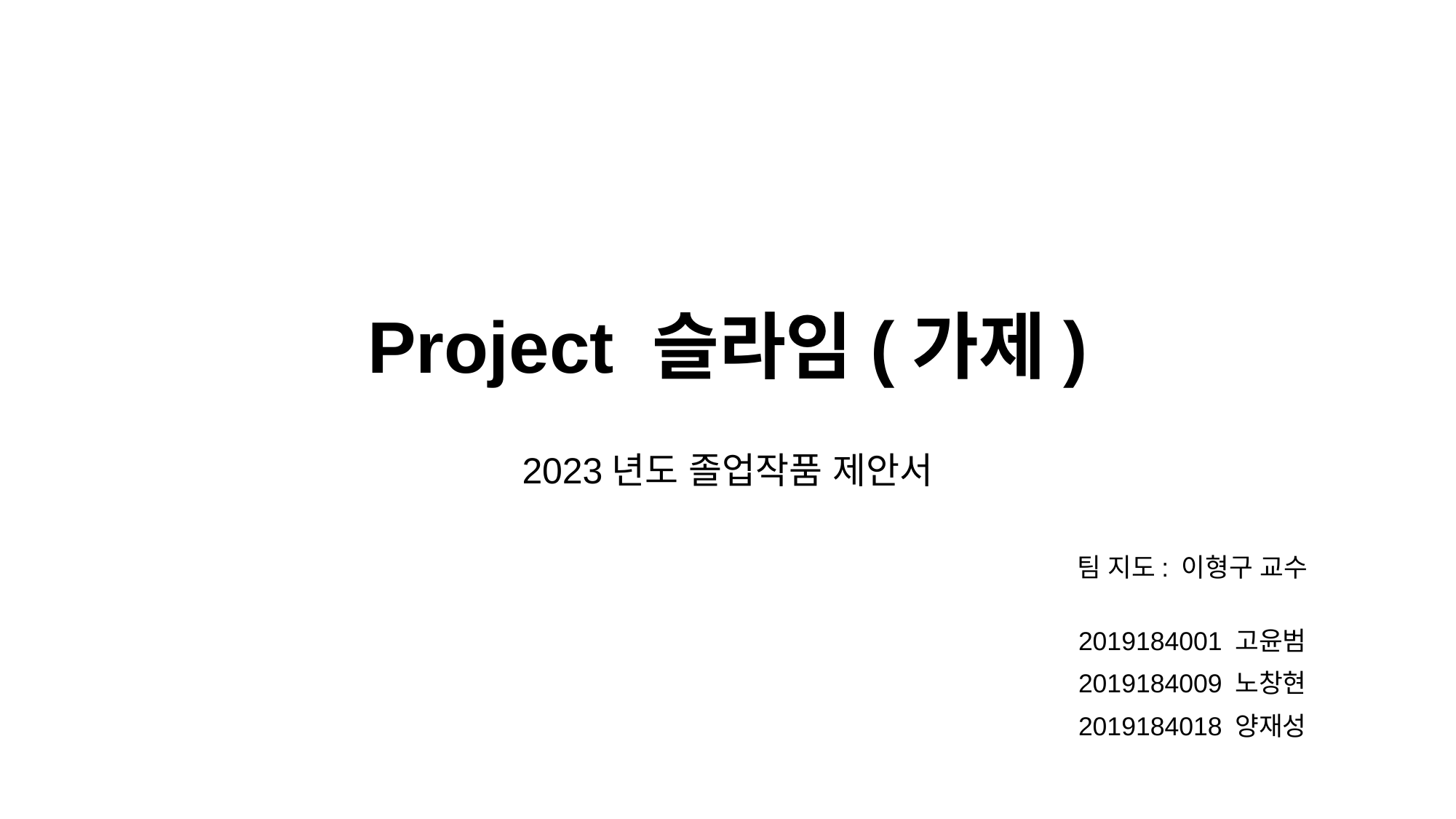

# Project 슬라임(가제)
2023년도 졸업작품 제안서

팀 지도: 이형구 교수
2019184001 고윤범
2019184009 노창현
2019184018 양재성